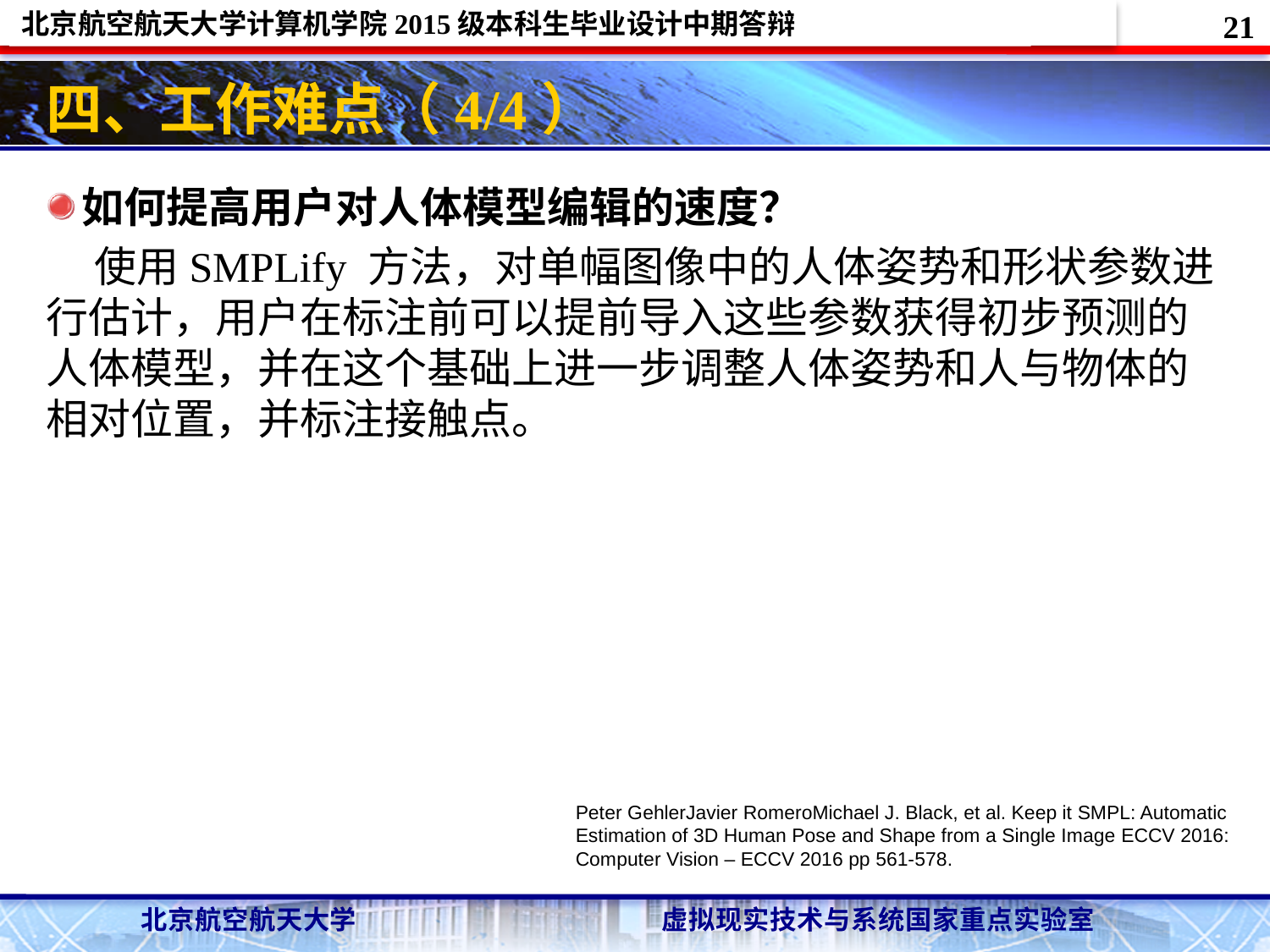

21
# 四、工作难点（4/4）
如何提高用户对人体模型编辑的速度？
    使用SMPLify 方法，对单幅图像中的人体姿势和形状参数进行估计，用户在标注前可以提前导入这些参数获得初步预测的人体模型，并在这个基础上进一步调整人体姿势和人与物体的相对位置，并标注接触点。
Peter GehlerJavier RomeroMichael J. Black, et al. Keep it SMPL: Automatic Estimation of 3D Human Pose and Shape from a Single Image ECCV 2016: Computer Vision – ECCV 2016 pp 561-578.